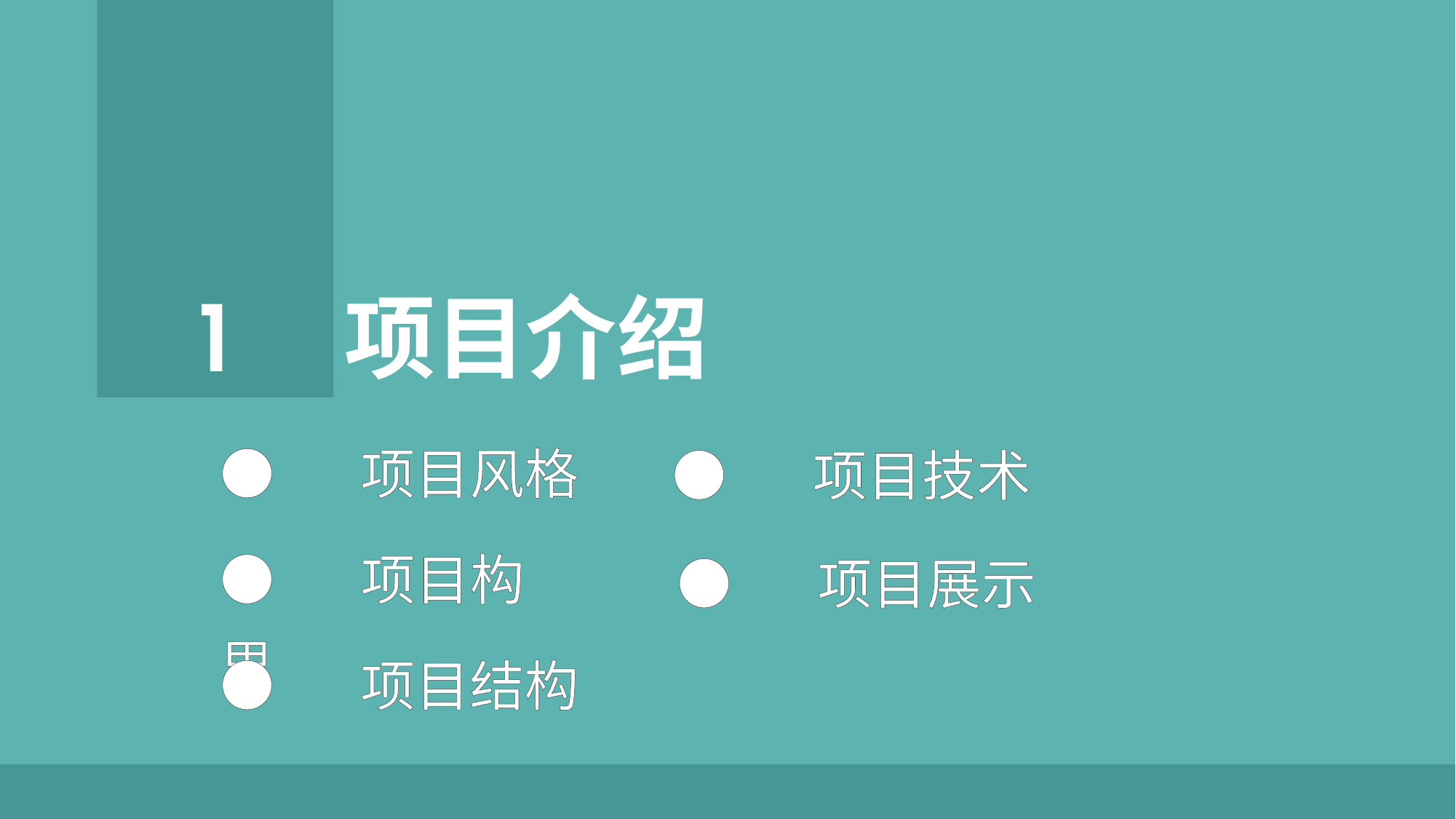

1
项目介绍
●      项目风格
●      项目技术

●      项目构思
●      项目展示
●      项目结构